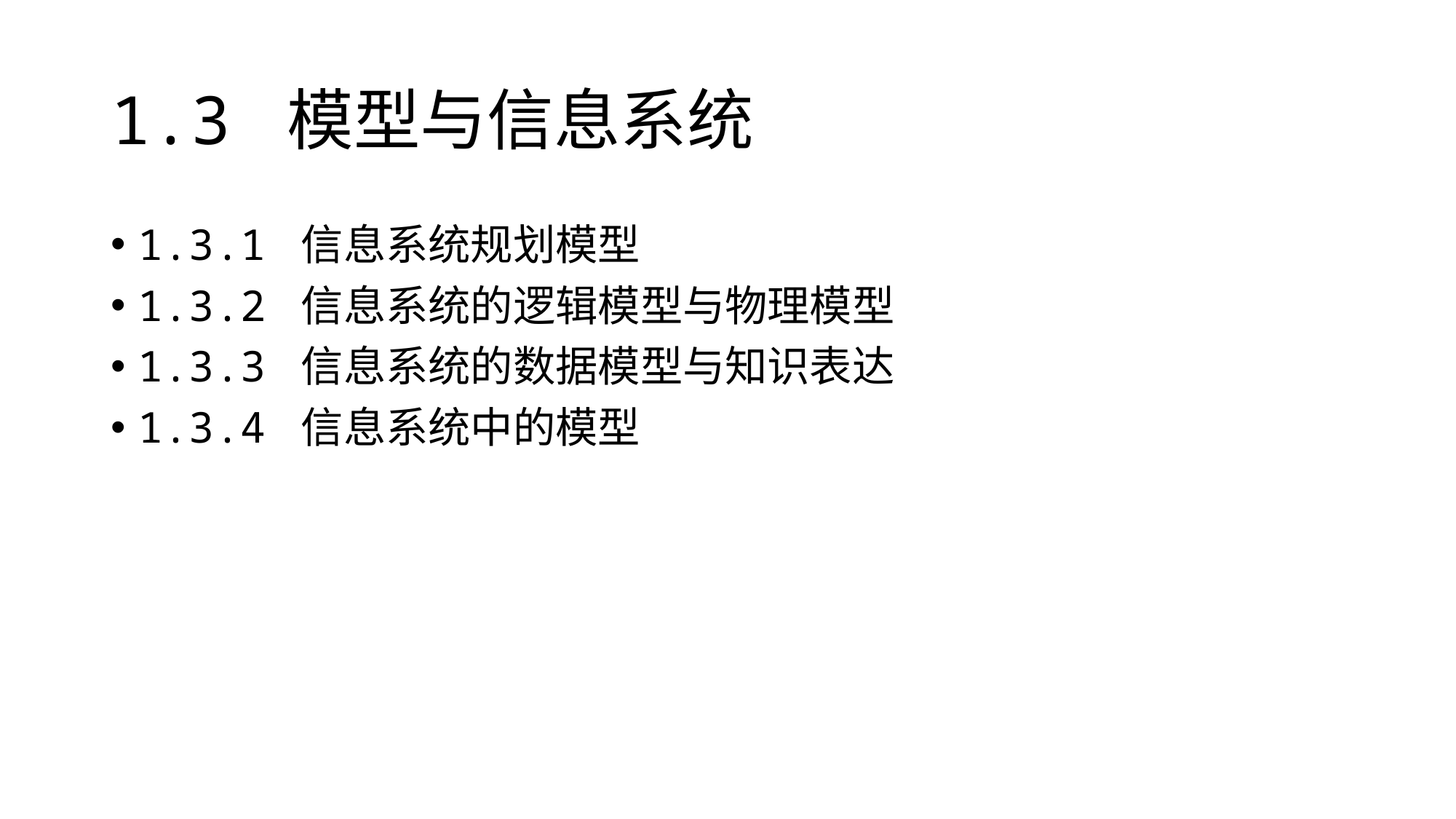

# 1.3 模型与信息系统
1.3.1 信息系统规划模型
1.3.2 信息系统的逻辑模型与物理模型
1.3.3 信息系统的数据模型与知识表达
1.3.4 信息系统中的模型